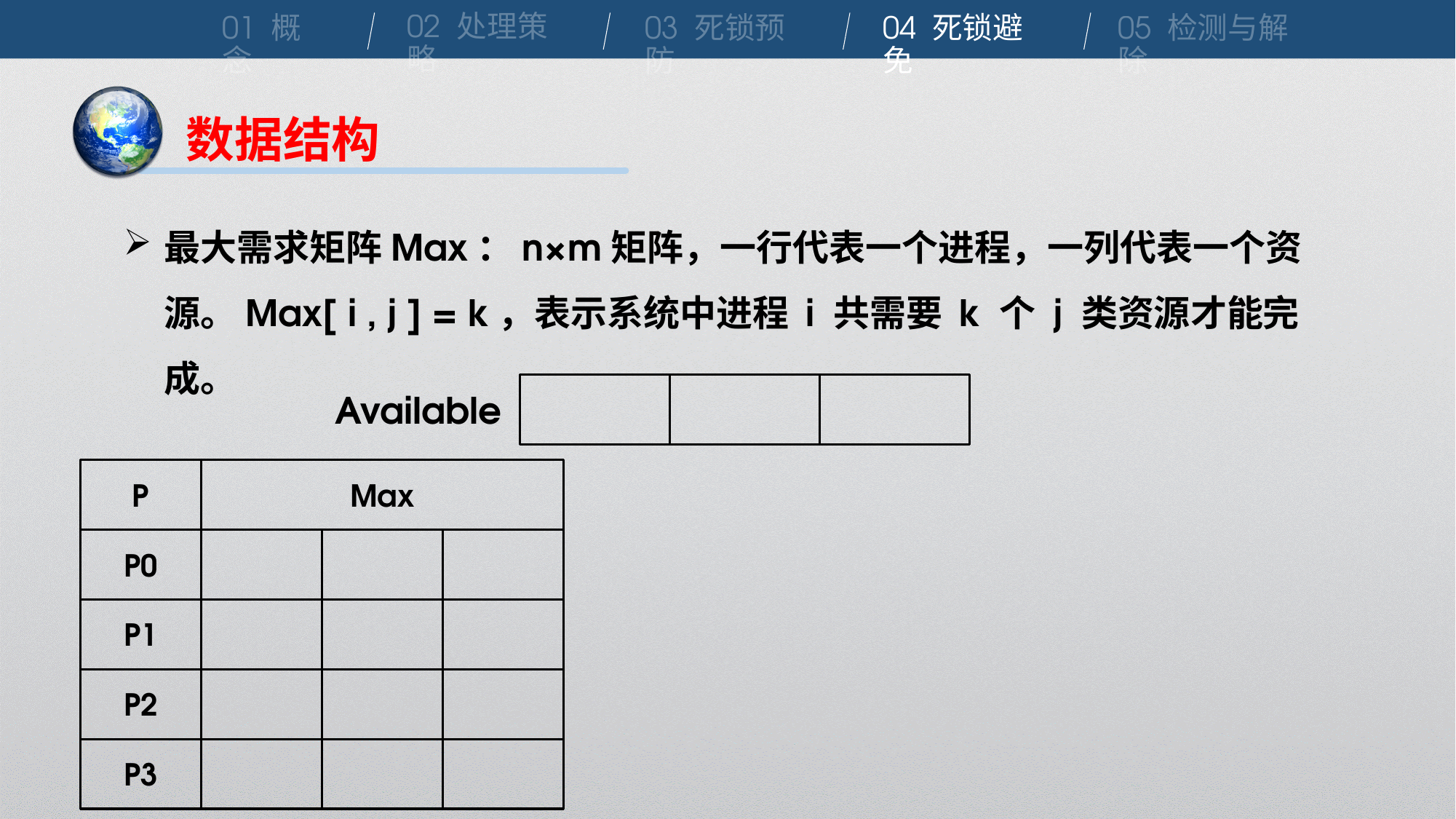

02 处理策略
01 概念
04 死锁避免
03 死锁预防
05 检测与解除
数据结构
最大需求矩阵Max：n×m矩阵，一行代表一个进程，一列代表一个资源。Max[ i , j ] = k，表示系统中进程 i 共需要 k 个 j 类资源才能完成。

Available
P
P0
P1
P2
P3
Max